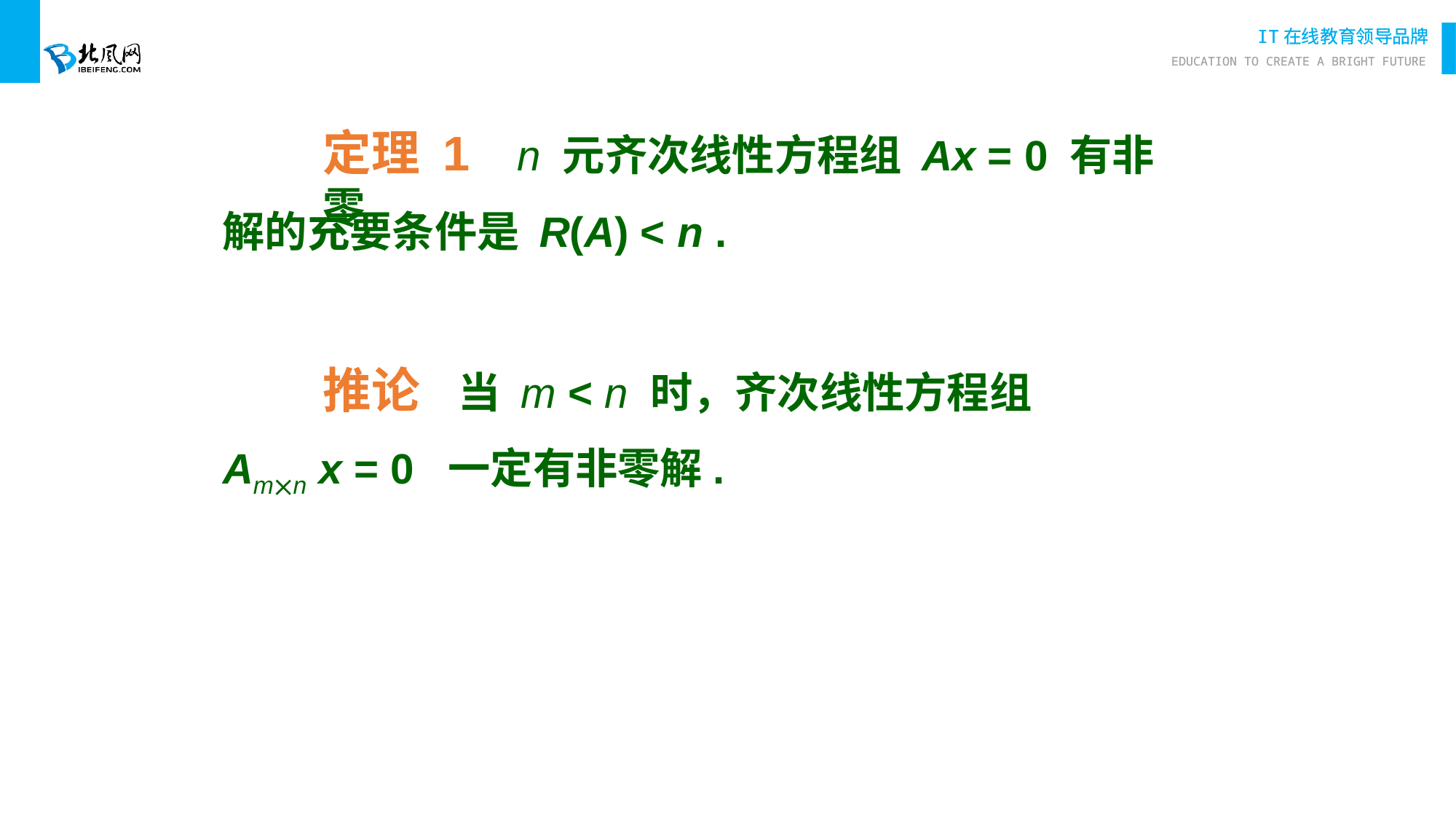

定理 1    n 元齐次线性方程组 Ax = 0 有非零
解的充要条件是 R(A) < n .
推论    当 m < n 时，齐次线性方程组
Am×n x = 0  一定有非零解.